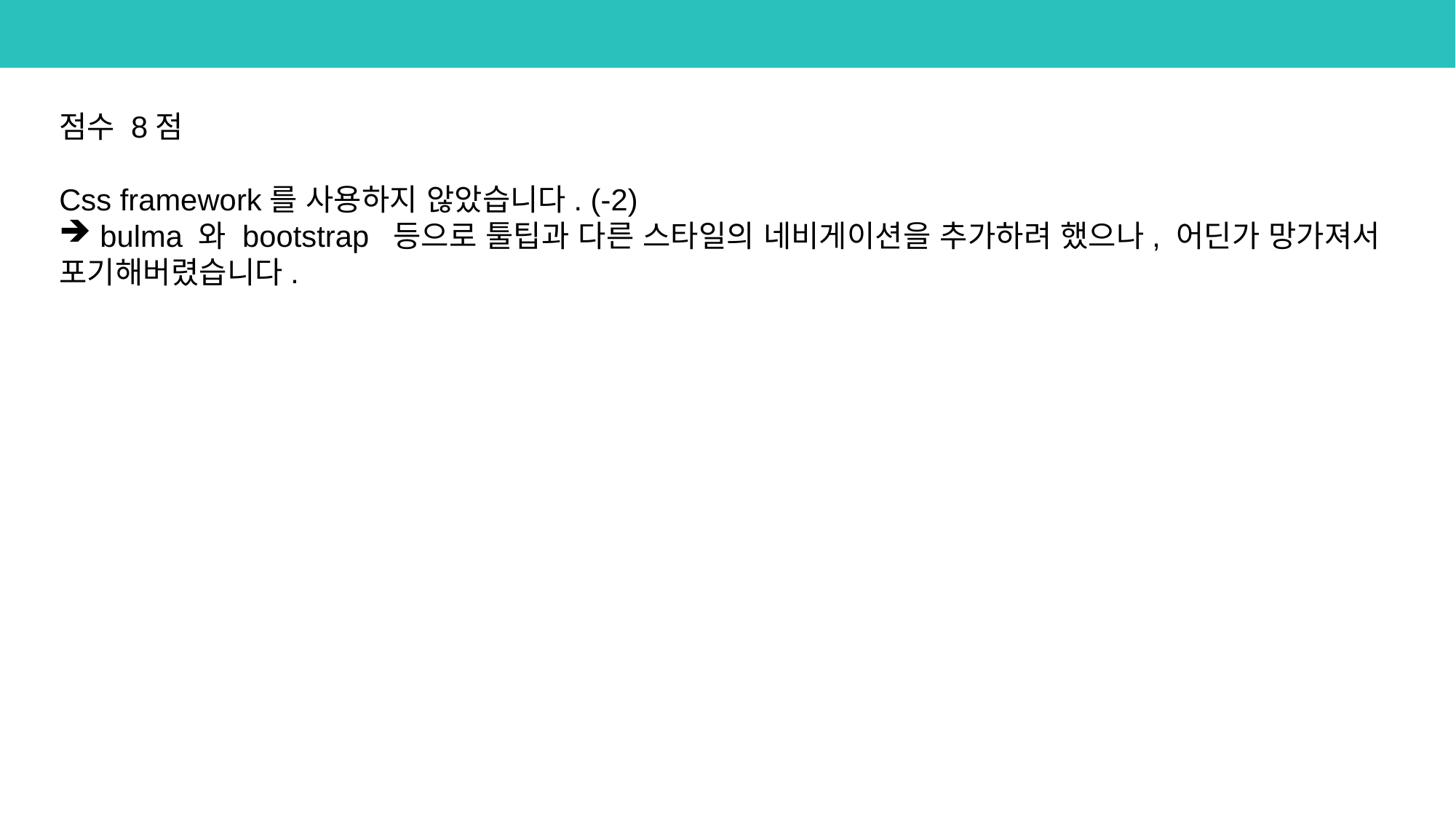

점수 8점

Css framework를 사용하지 않았습니다. (-2)
bulma 와 bootstrap  등으로 툴팁과 다른 스타일의 네비게이션을 추가하려 했으나, 어딘가 망가져서
포기해버렸습니다.